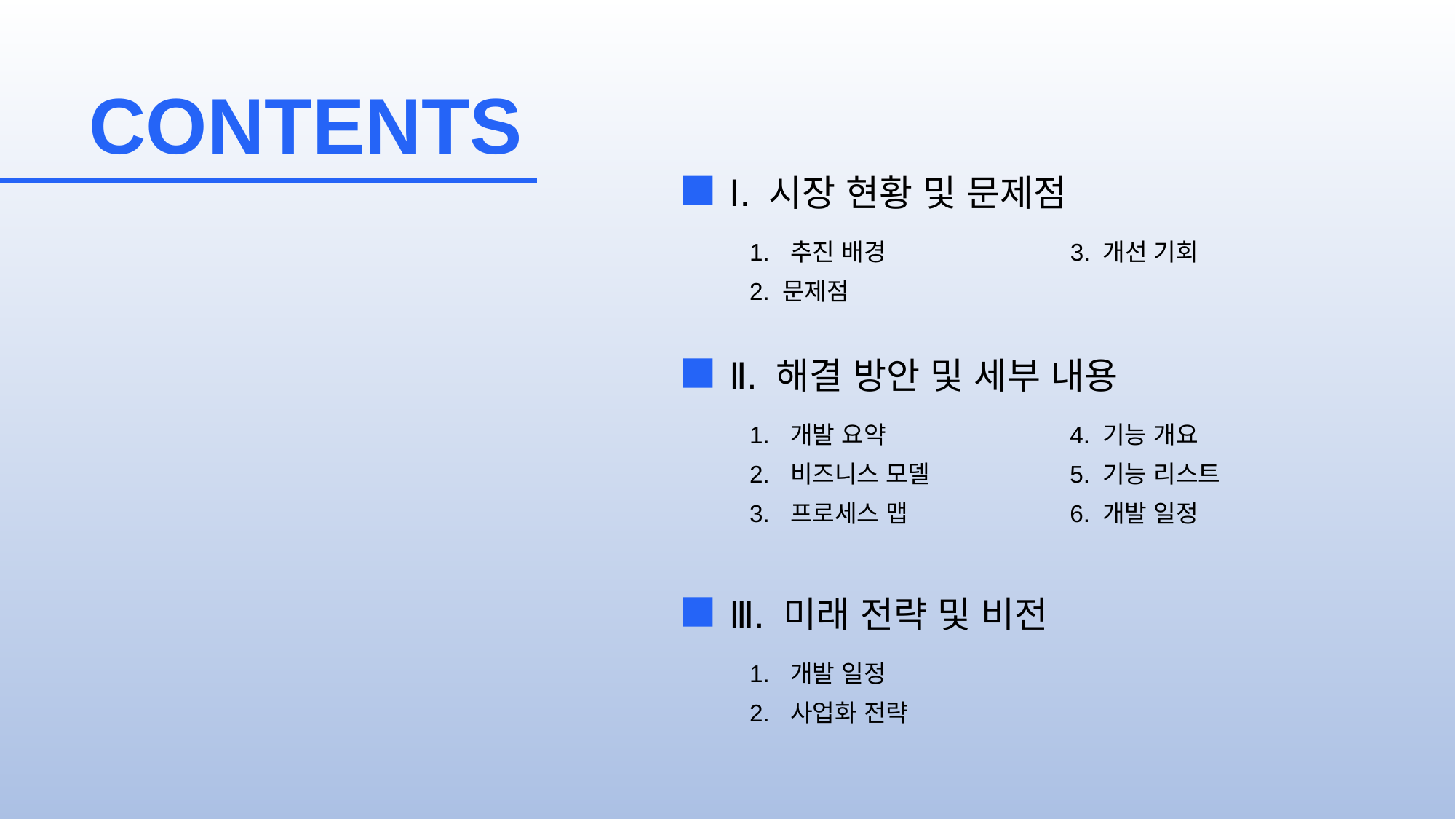

CONTENTS
Ⅰ. 시장 현황 및 문제점

추진 배경
2. 문제점
3. 개선 기회
Ⅱ. 해결 방안 및 세부 내용

개발 요약
비즈니스 모델
프로세스 맵
4. 기능 개요
5. 기능 리스트
6. 개발 일정
Ⅲ. 미래 전략 및 비전

개발 일정
사업화 전략